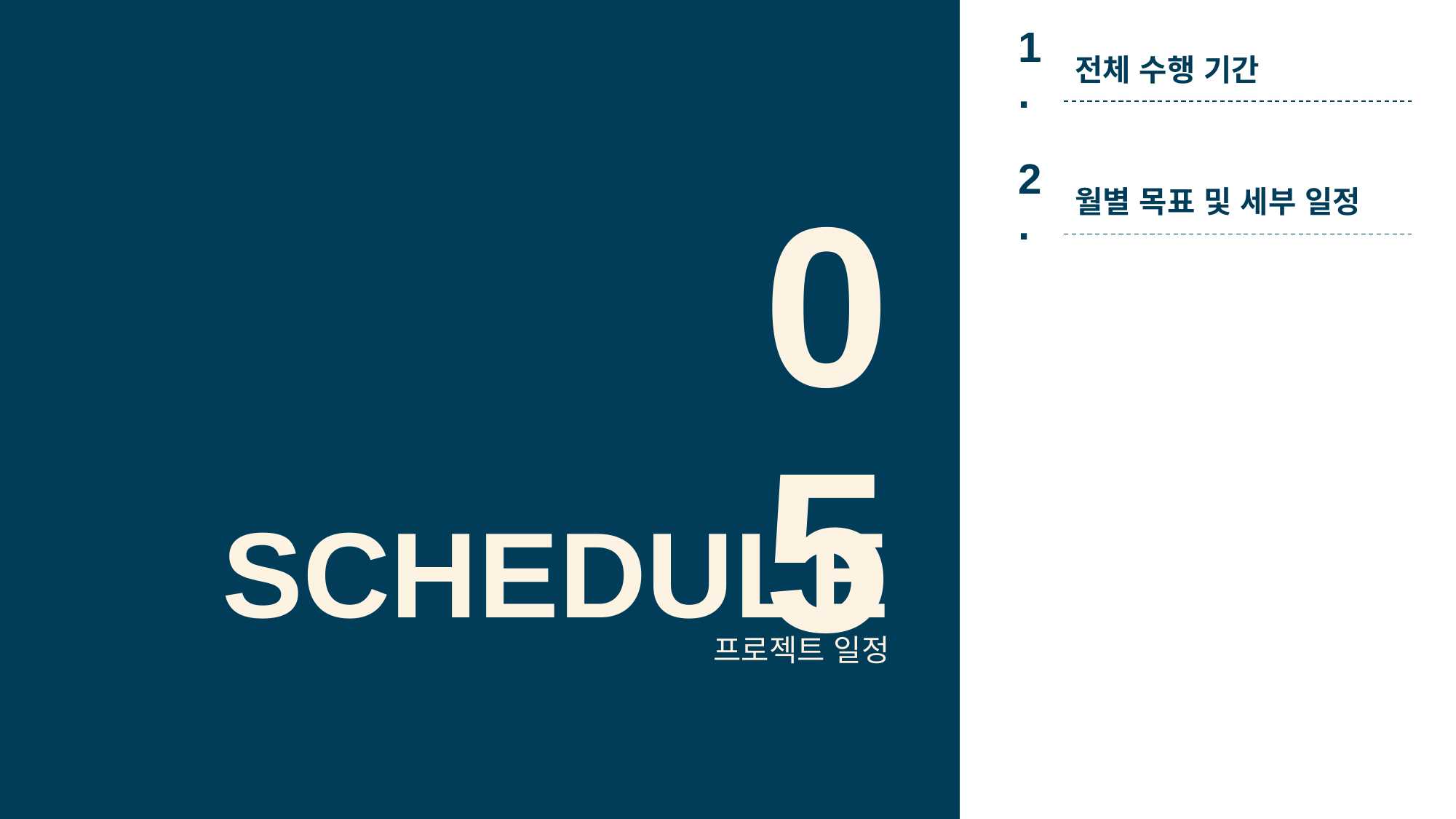

1.
전체 수행 기간
2.
월별 목표 및 세부 일정
05
# SCHEDULE
프로젝트 일정